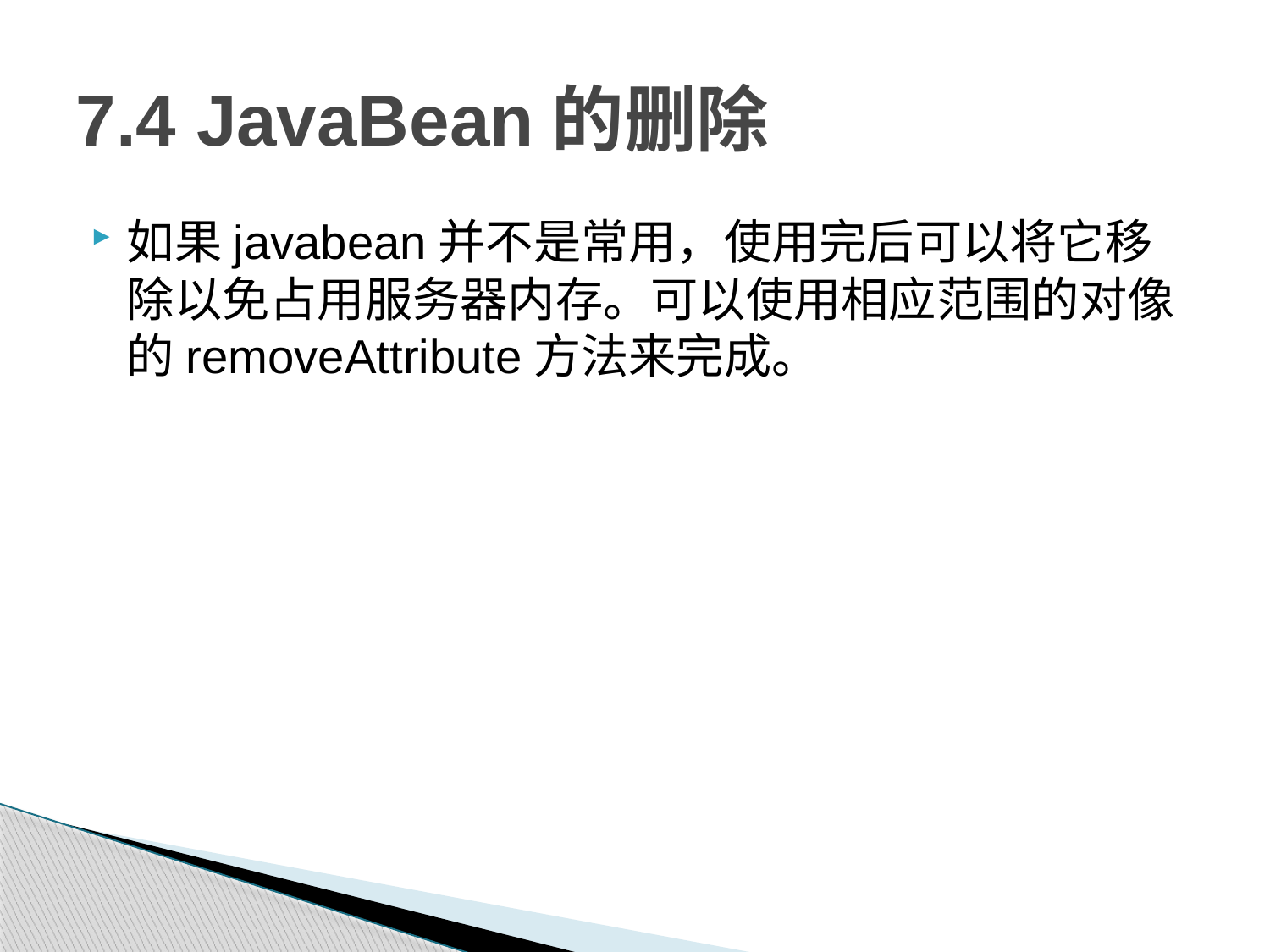

# 7.4 JavaBean的删除
如果javabean并不是常用，使用完后可以将它移除以免占用服务器内存。可以使用相应范围的对像的removeAttribute方法来完成。